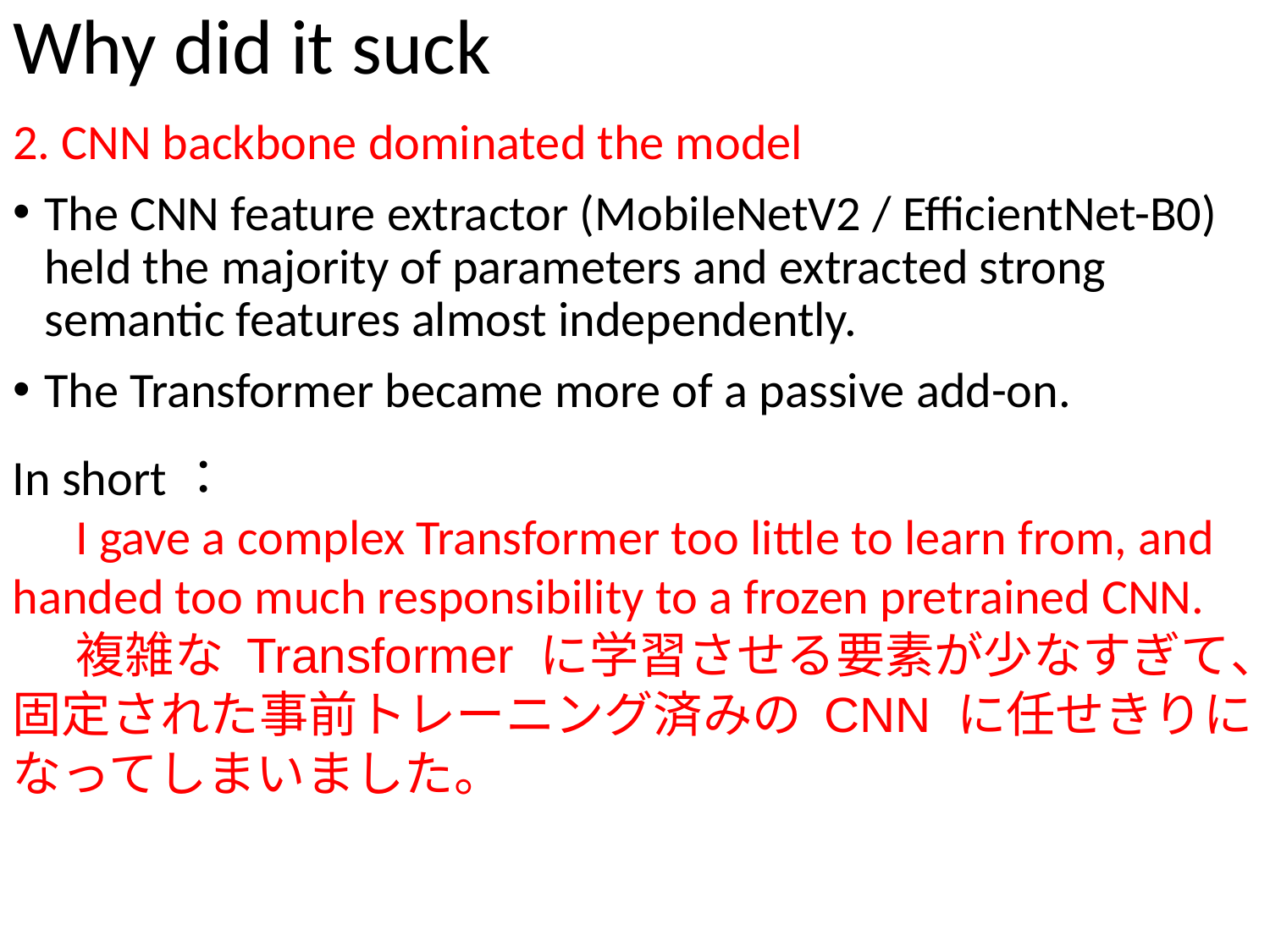

# Why did it suck
2. CNN backbone dominated the model
The CNN feature extractor (MobileNetV2 / EfficientNet-B0) held the majority of parameters and extracted strong semantic features almost independently.
The Transformer became more of a passive add-on.

In short：
I gave a complex Transformer too little to learn from, and handed too much responsibility to a frozen pretrained CNN.
複雑な Transformer に学習させる要素が少なすぎて、固定された事前トレーニング済みの CNN に任せきりになってしまいました。